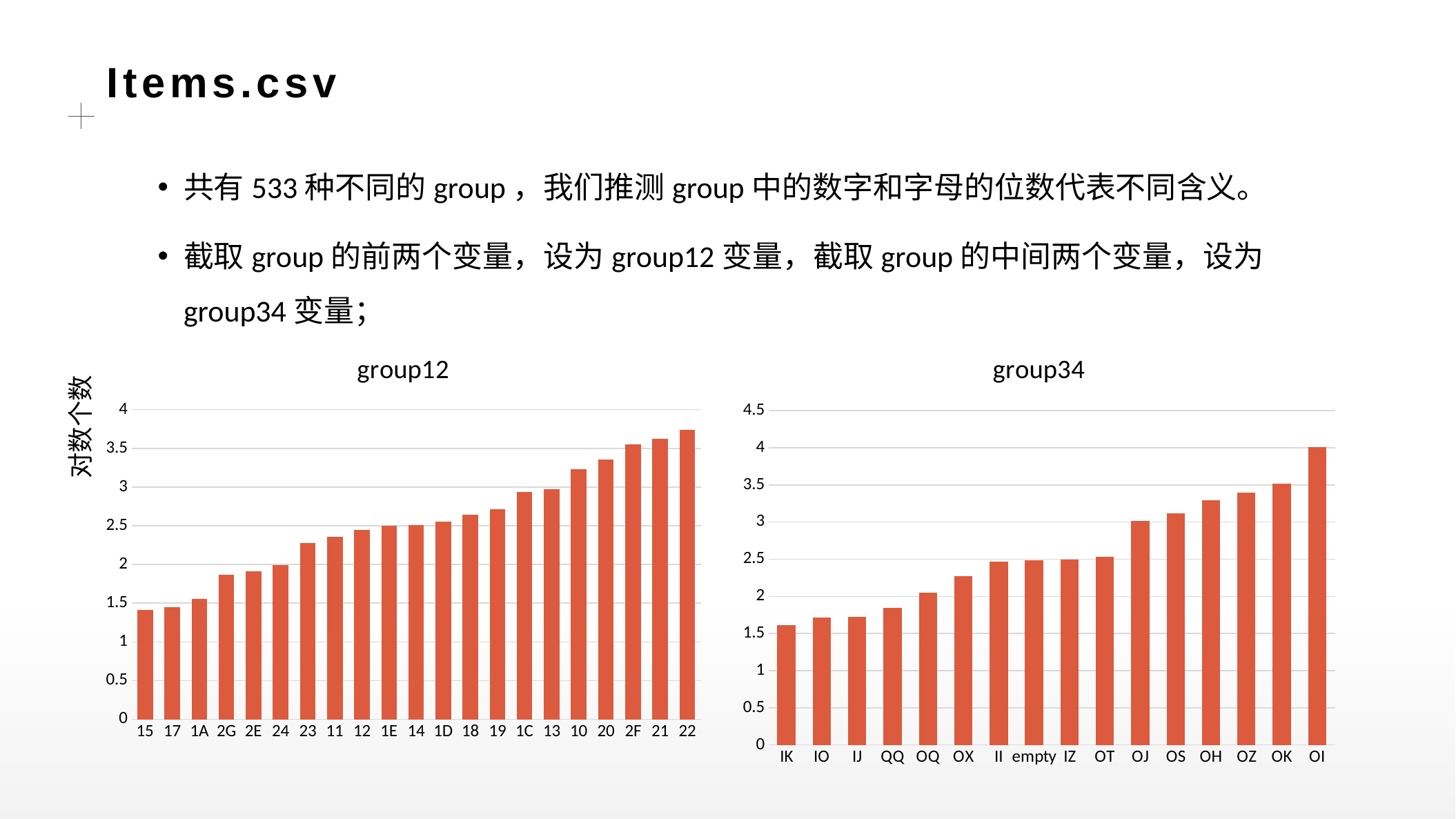

Items.csv
共有533种不同的group，我们推测group中的数字和字母的位数代表不同含义。
截取group的前两个变量，设为group12变量，截取group的中间两个变量，设为group34变量；

### Chart: group34

| Category | 系列 1 |
|---|---|
| IK | 1.6127838567197355 |
| IO | 1.7160033436347992 |
| IJ | 1.724275869600789 |
| QQ | 1.845098040014257 |
| OQ | 2.0492180226701815 |
| OX | 2.2764618041732443 |
| II | 2.4668676203541096 |
| empty | 2.484299839346786 |
| IZ | 2.496929648073215 |
| OT | 2.5352941200427703 |
| OJ | 3.0141003215196207 |
| OS | 3.116275587580544 |
| OH | 3.2931414834509307 |
| OZ | 3.400365273349939 |
| OK | 3.5200903281128424 |
| OI | 4.005738042651425 |

### Chart: group12

| Category | 对数个数 |
|---|---|
| 15 | 1.414973347970818 |
| 17 | 1.4471580313422192 |
| 1A | 1.5563025007672873 |
| 2G | 1.8692317197309762 |
| 2E | 1.9138138523837167 |
| 24 | 1.9912260756924949 |
| 23 | 2.2810333672477277 |
| 11 | 2.357934847000454 |
| 12 | 2.4456042032735974 |
| 1E | 2.496929648073215 |
| 14 | 2.513217600067939 |
| 1D | 2.5538830266438746 |
| 18 | 2.6424645202421213 |
| 19 | 2.717670503002262 |
| 1C | 2.932980821923198 |
| 13 | 2.9731278535996988 |
| 10 | 3.229681842317676 |
| 20 | 3.355834495884936 |
| 2F | 3.5550944485783194 |
| 21 | 3.622214022966295 |
| 22 | 3.7396514437093766 |
对数个数